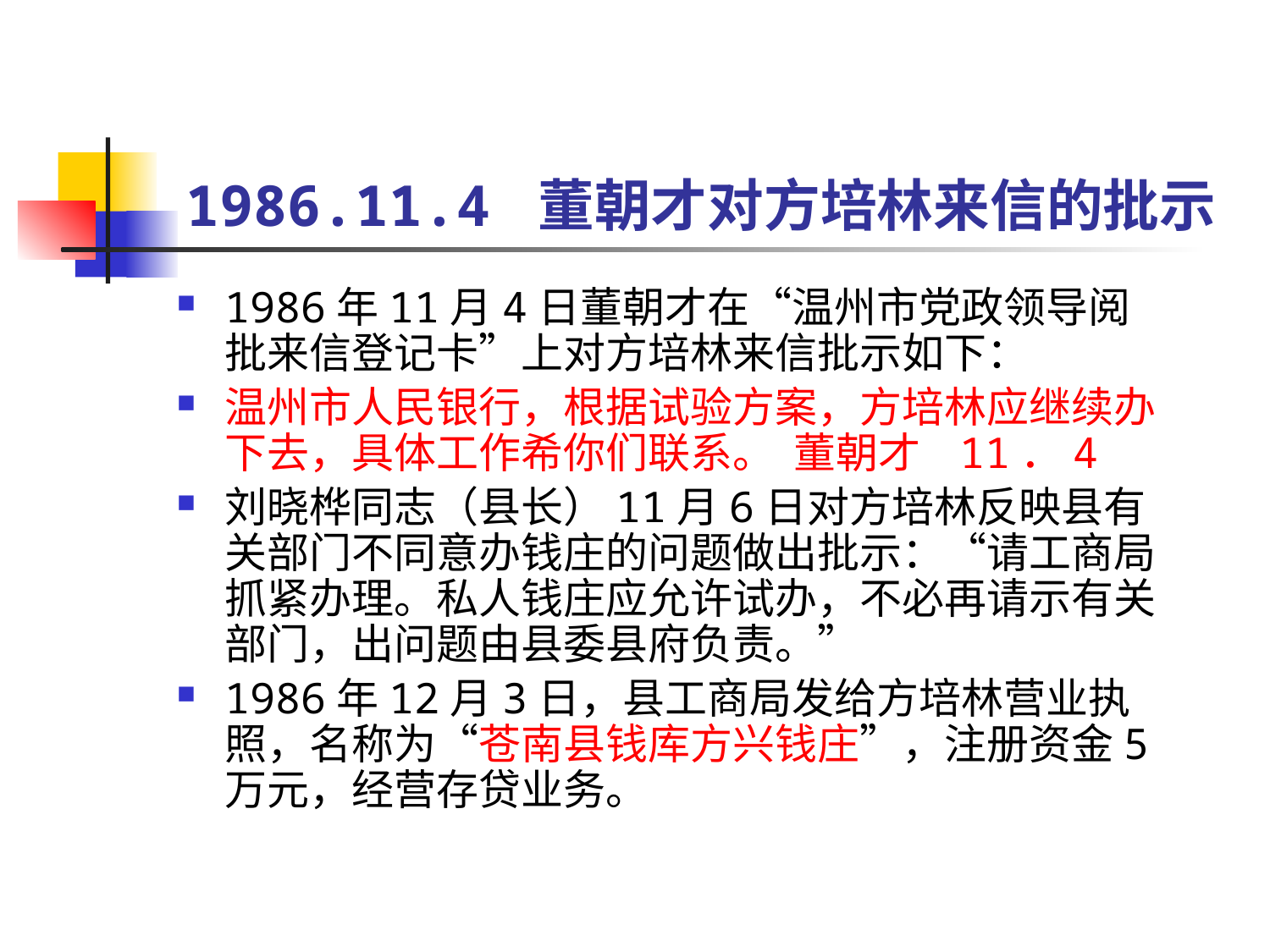

# 1986.11.4 董朝才对方培林来信的批示
1986年11月4日董朝才在“温州市党政领导阅批来信登记卡”上对方培林来信批示如下：
温州市人民银行，根据试验方案，方培林应继续办下去，具体工作希你们联系。  董朝才   11．4
刘晓桦同志（县长）11月6日对方培林反映县有关部门不同意办钱庄的问题做出批示：“请工商局抓紧办理。私人钱庄应允许试办，不必再请示有关部门，出问题由县委县府负责。”
1986年12月3日，县工商局发给方培林营业执照，名称为“苍南县钱库方兴钱庄”，注册资金5万元，经营存贷业务。